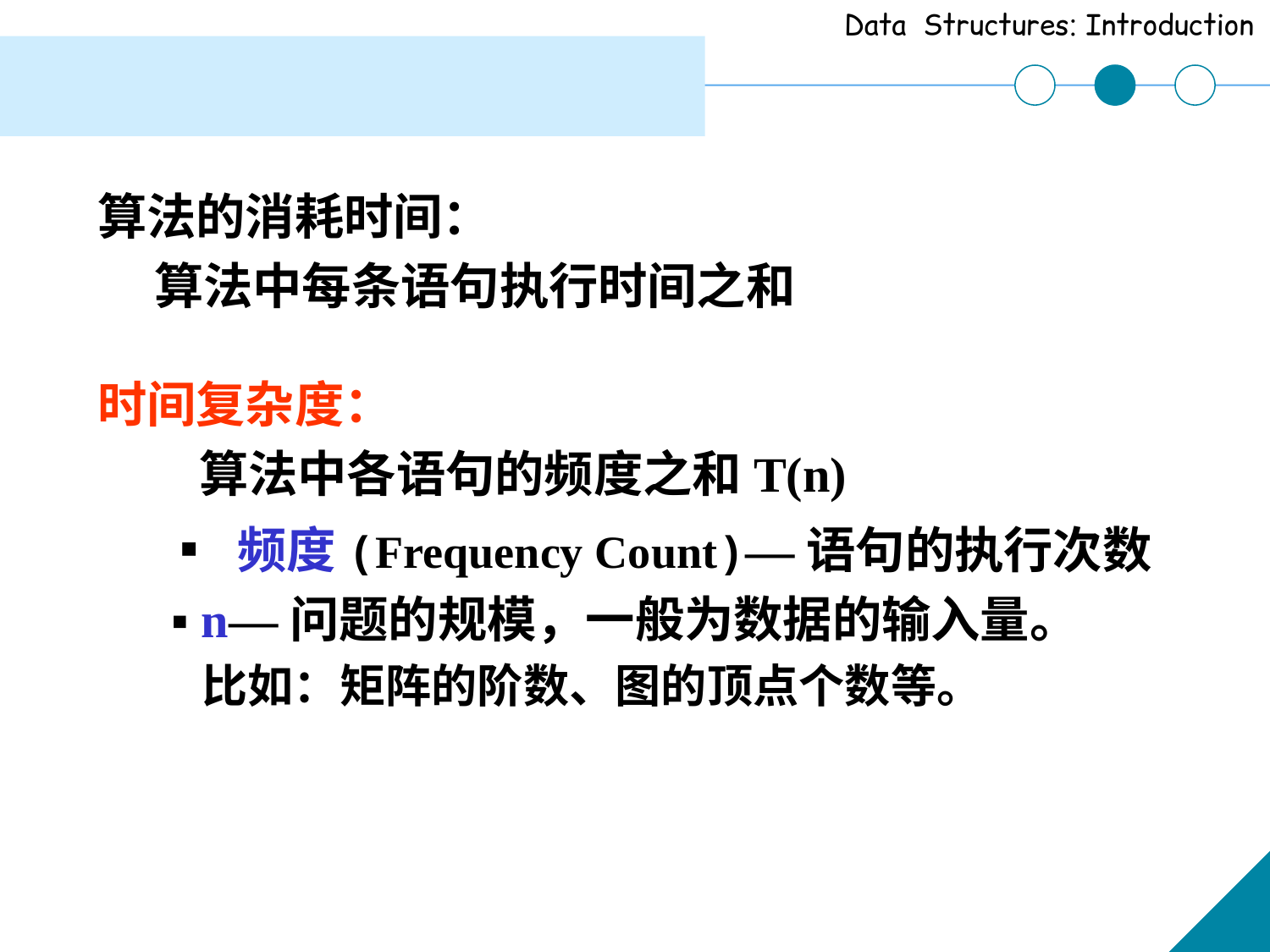

算法的消耗时间：
    算法中每条语句执行时间之和

时间复杂度：
        算法中各语句的频度之和T(n)
      ▪ 频度(Frequency Count)—语句的执行次数
      ▪ n—问题的规模，一般为数据的输入量。
         比如：矩阵的阶数、图的顶点个数等。